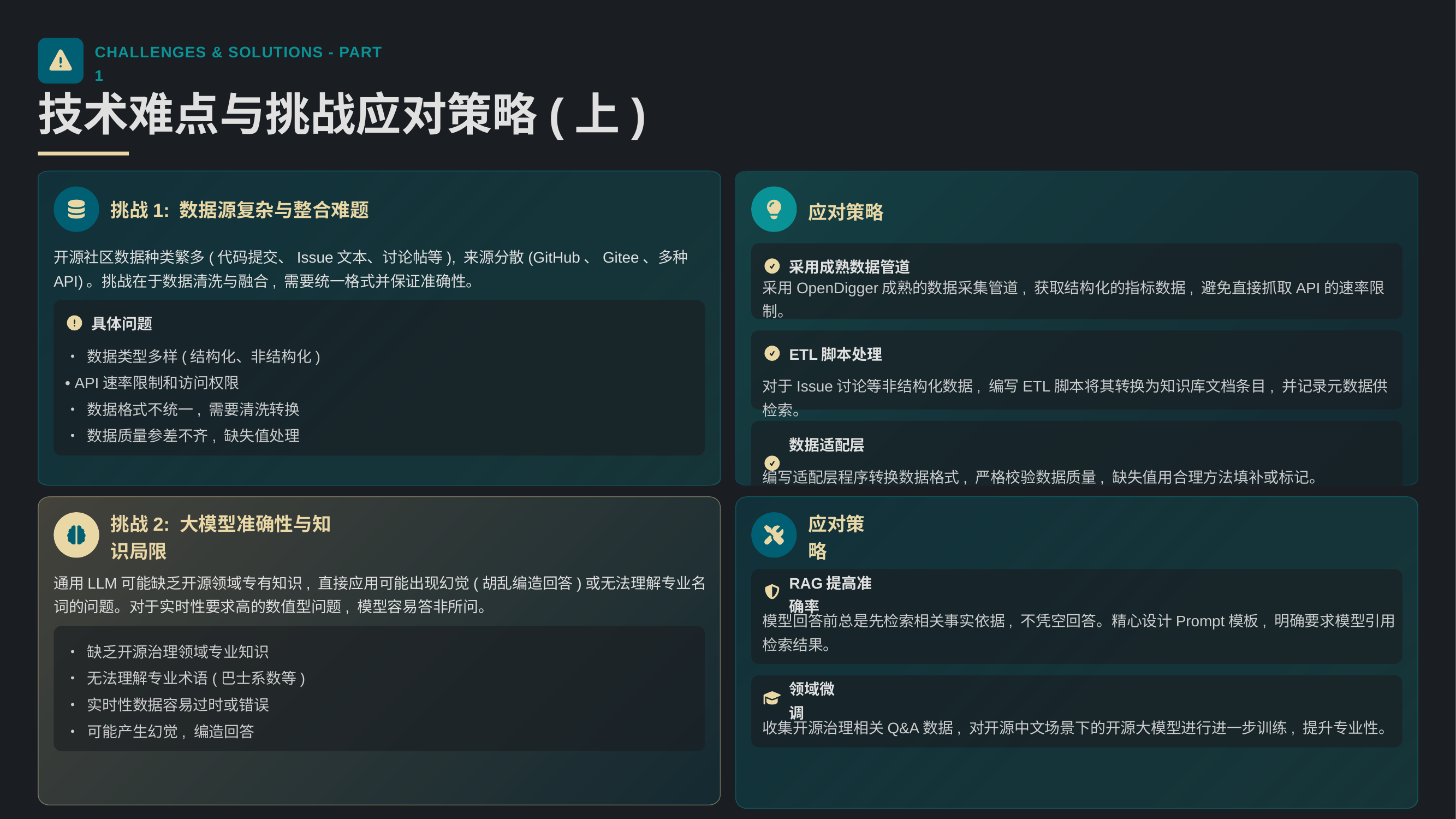

CHALLENGES & SOLUTIONS - PART 1
技术难点与挑战应对策略(上)

挑战1: 数据源复杂与整合难题
应对策略

开源社区数据种类繁多(代码提交、Issue文本、讨论帖等), 来源分散(GitHub、Gitee、多种API)。挑战在于数据清洗与融合, 需要统一格式并保证准确性。

采用成熟数据管道

采用OpenDigger成熟的数据采集管道, 获取结构化的指标数据, 避免直接抓取API的速率限制。

具体问题

ETL脚本处理
• 数据类型多样(结构化、非结构化)

• API速率限制和访问权限
对于Issue讨论等非结构化数据, 编写ETL脚本将其转换为知识库文档条目, 并记录元数据供检索。
• 数据格式不统一, 需要清洗转换

• 数据质量参差不齐, 缺失值处理
数据适配层

编写适配层程序转换数据格式, 严格校验数据质量, 缺失值用合理方法填补或标记。

挑战2: 大模型准确性与知识局限
应对策略

通用LLM可能缺乏开源领域专有知识, 直接应用可能出现幻觉(胡乱编造回答)或无法理解专业名词的问题。对于实时性要求高的数值型问题, 模型容易答非所问。

RAG提高准确率

模型回答前总是先检索相关事实依据, 不凭空回答。精心设计Prompt模板, 明确要求模型引用检索结果。

• 缺乏开源治理领域专业知识
• 无法理解专业术语(巴士系数等)

领域微调
• 实时性数据容易过时或错误

收集开源治理相关Q&A数据, 对开源中文场景下的开源大模型进行进一步训练, 提升专业性。
• 可能产生幻觉, 编造回答